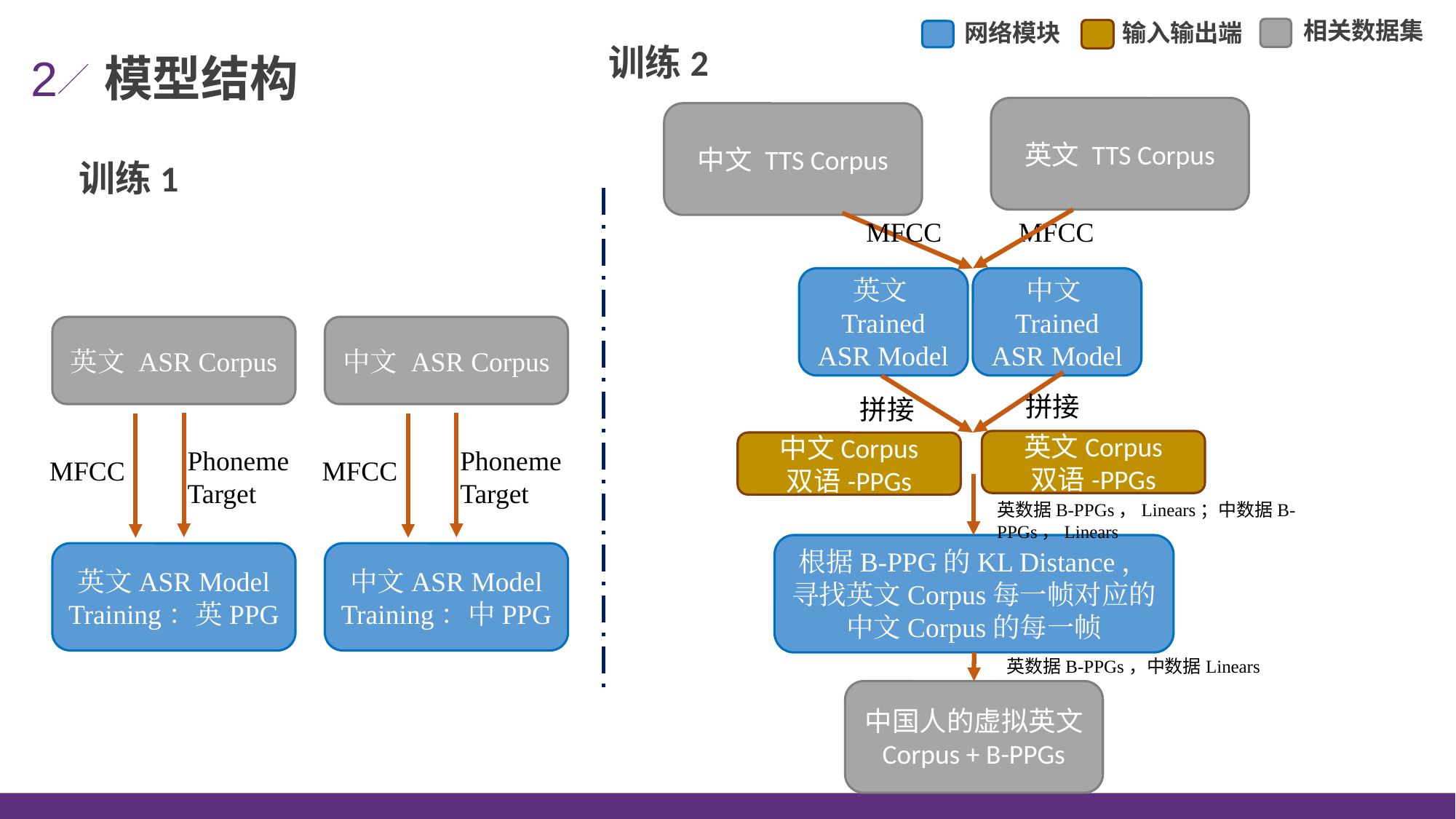

相关数据集
网络模块
输入输出端

训练2
2
模型结构
英文 TTS Corpus
中文 TTS Corpus
训练1
MFCC
MFCC
英文Trained
ASR Model
中文Trained
ASR Model
英文 ASR Corpus
中文 ASR Corpus
拼接
拼接
英文Corpus
双语-PPGs
中文Corpus
双语-PPGs
Phoneme
Target
Phoneme
Target
MFCC
MFCC
英数据B-PPGs，Linears；中数据B-PPGs，Linears
根据B-PPG的KL Distance，寻找英文Corpus每一帧对应的中文Corpus的每一帧
英文ASR Model Training：英PPG
中文ASR Model Training：中PPG
英数据B-PPGs，中数据Linears
中国人的虚拟英文 Corpus + B-PPGs